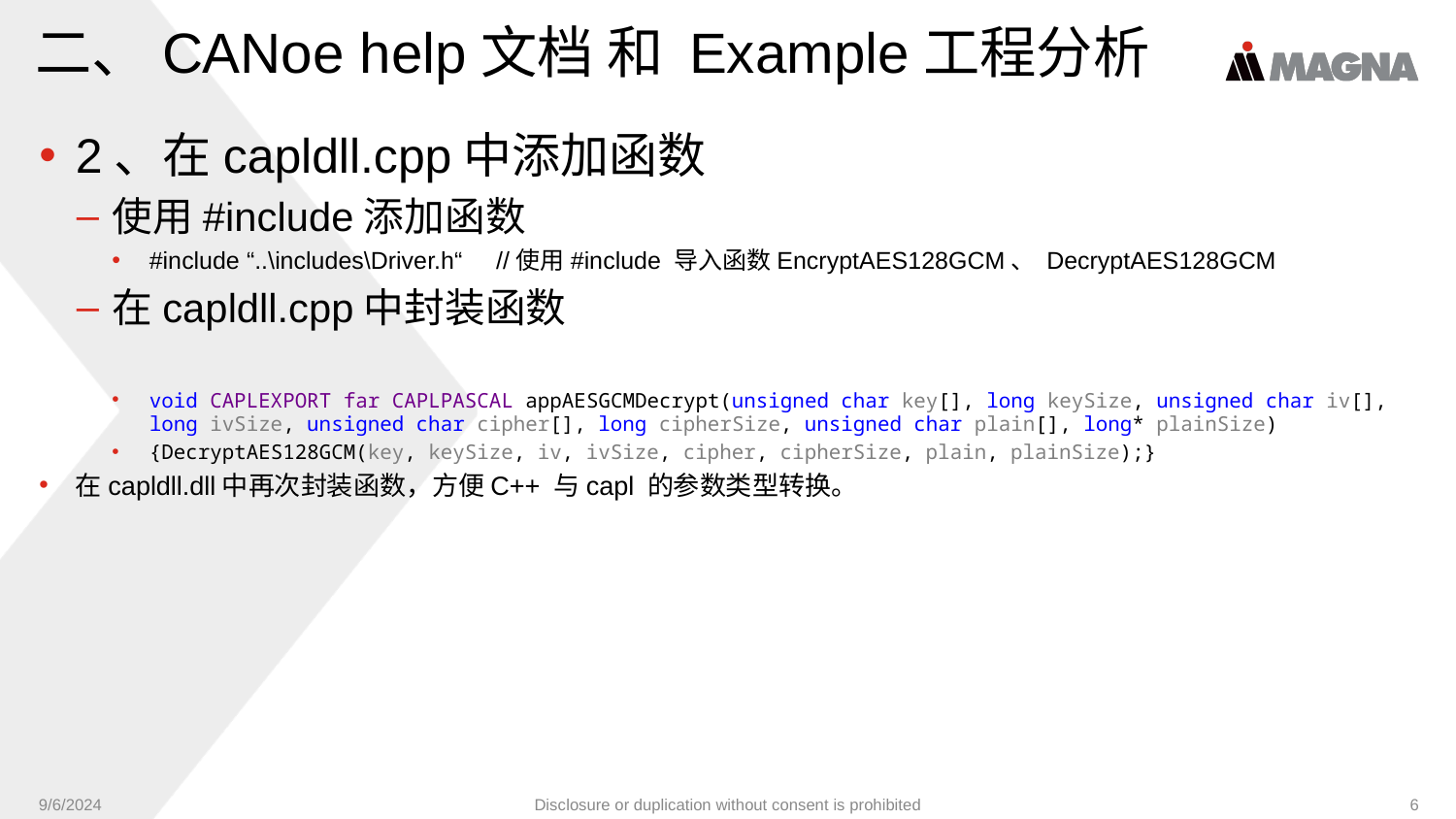

# 二、CANoe help文档 和 Example工程分析
2、在capldll.cpp中添加函数
使用#include添加函数
#include “..\includes\Driver.h“     //使用#include 导入函数EncryptAES128GCM、 DecryptAES128GCM
在capldll.cpp中封装函数

void CAPLEXPORT far CAPLPASCAL appAESGCMDecrypt(unsigned char key[], long keySize, unsigned char iv[], long ivSize, unsigned char cipher[], long cipherSize, unsigned char plain[], long* plainSize)
{DecryptAES128GCM(key, keySize, iv, ivSize, cipher, cipherSize, plain, plainSize);}
在capldll.dll中再次封装函数，方便C++ 与capl 的参数类型转换。
9/6/2024
Disclosure or duplication without consent is prohibited
6